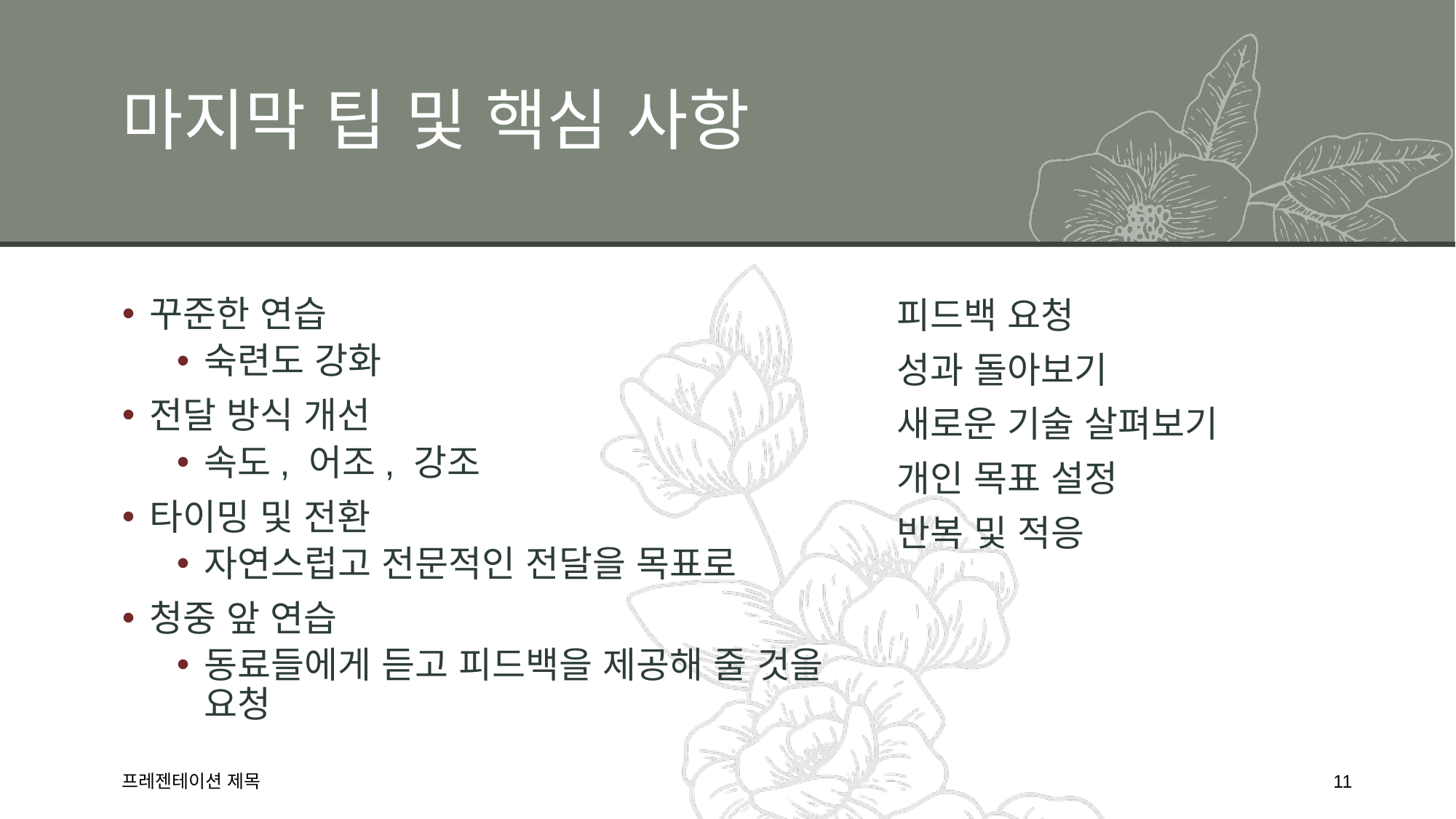

# 마지막 팁 및 핵심 사항
꾸준한 연습
숙련도 강화
전달 방식 개선
속도, 어조, 강조
타이밍 및 전환
자연스럽고 전문적인 전달을 목표로
청중 앞 연습
동료들에게 듣고 피드백을 제공해 줄 것을 요청

피드백 요청
성과 돌아보기
새로운 기술 살펴보기
개인 목표 설정
반복 및 적응

프레젠테이션 제목
11